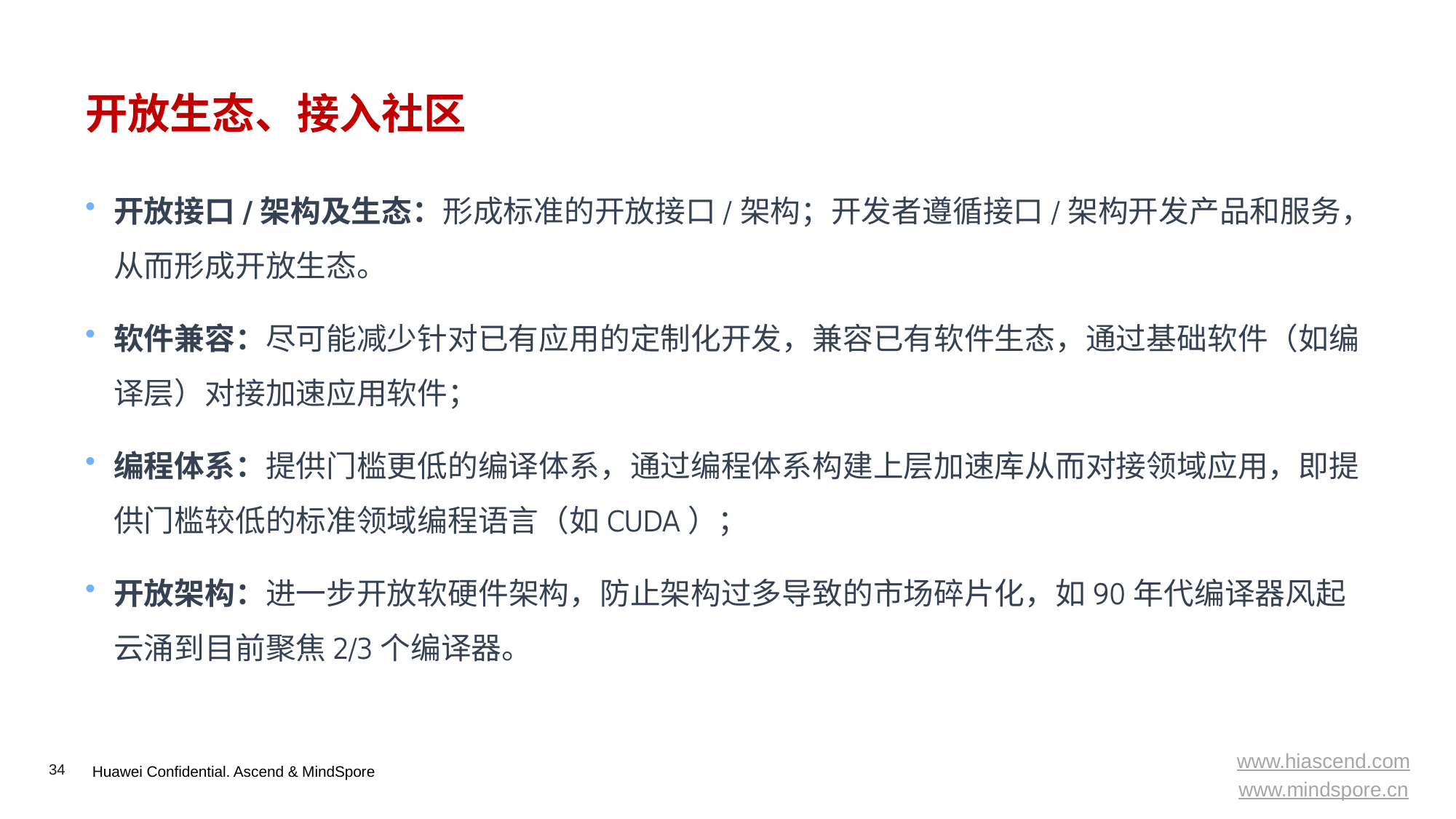

# 开放生态、接入社区
开放接口/架构及生态：形成标准的开放接口/架构；开发者遵循接口/架构开发产品和服务，从而形成开放生态。
软件兼容：尽可能减少针对已有应用的定制化开发，兼容已有软件生态，通过基础软件（如编译层）对接加速应用软件；
编程体系：提供门槛更低的编译体系，通过编程体系构建上层加速库从而对接领域应用，即提供门槛较低的标准领域编程语言（如CUDA）；
开放架构：进一步开放软硬件架构，防止架构过多导致的市场碎片化，如90年代编译器风起云涌到目前聚焦2/3个编译器。